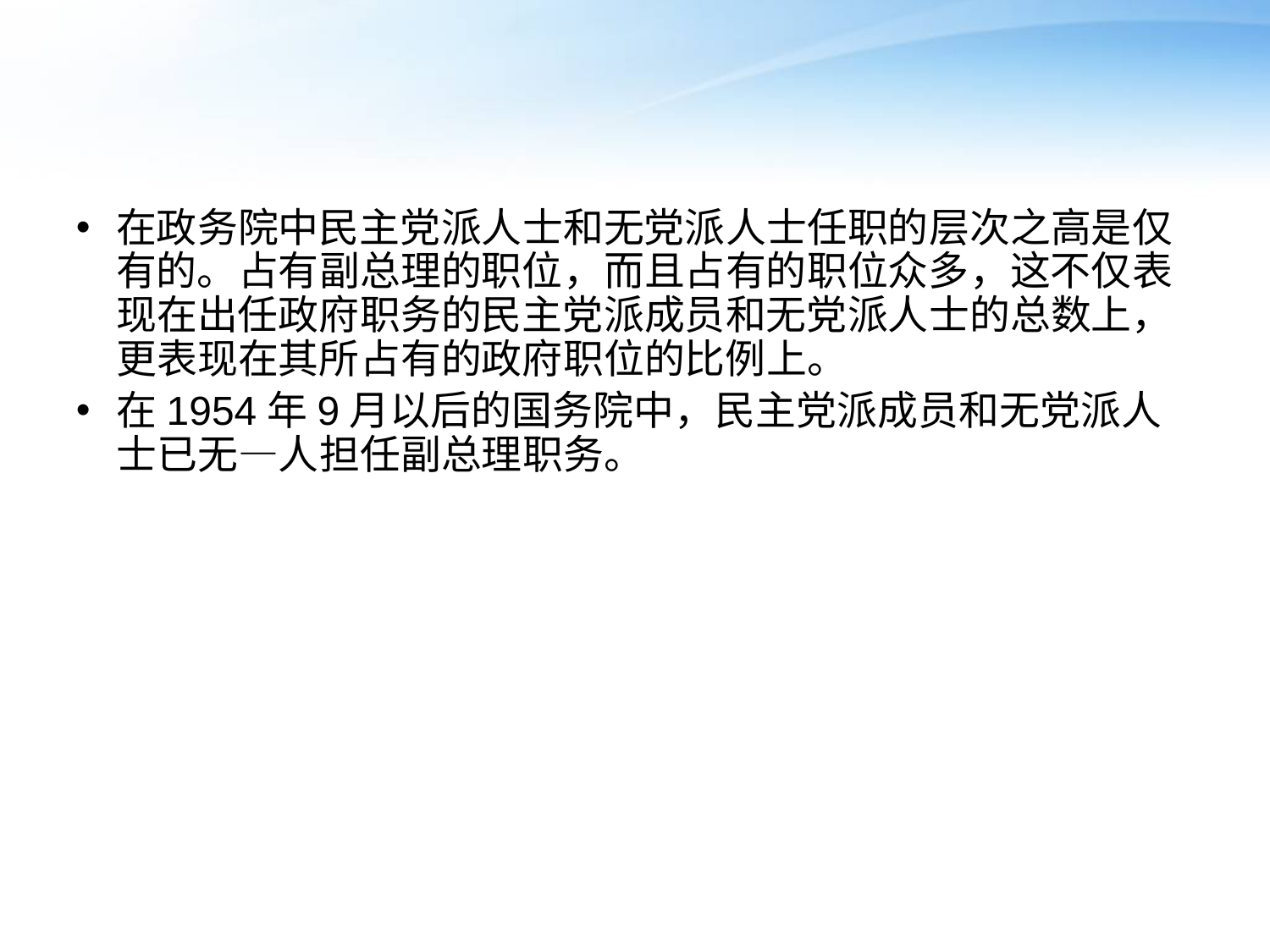

#
在政务院中民主党派人士和无党派人士任职的层次之高是仅有的。占有副总理的职位，而且占有的职位众多，这不仅表现在出任政府职务的民主党派成员和无党派人士的总数上，更表现在其所占有的政府职位的比例上。
在1954年9月以后的国务院中，民主党派成员和无党派人士已无—人担任副总理职务。